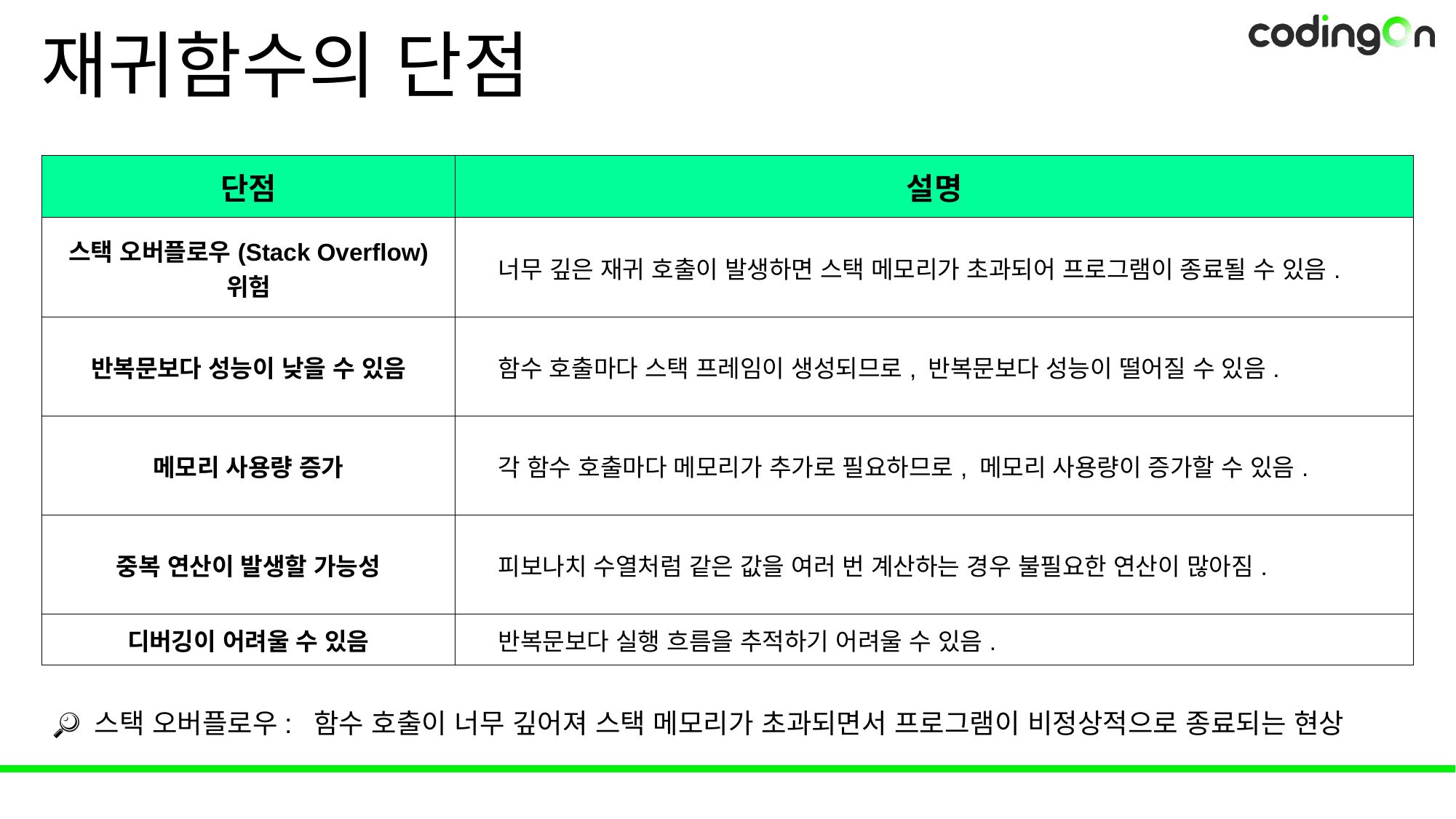

# 재귀함수의 단점
| 단점 | 설명 |
| --- | --- |
| 스택 오버플로우(Stack Overflow) 위험 | 너무 깊은 재귀 호출이 발생하면 스택 메모리가 초과되어 프로그램이 종료될 수 있음. |
| 반복문보다 성능이 낮을 수 있음 | 함수 호출마다 스택 프레임이 생성되므로, 반복문보다 성능이 떨어질 수 있음. |
| 메모리 사용량 증가 | 각 함수 호출마다 메모리가 추가로 필요하므로, 메모리 사용량이 증가할 수 있음. |
| 중복 연산이 발생할 가능성 | 피보나치 수열처럼 같은 값을 여러 번 계산하는 경우 불필요한 연산이 많아짐. |
| 디버깅이 어려울 수 있음 | 반복문보다 실행 흐름을 추적하기 어려울 수 있음. |
🔎 스택 오버플로우:  함수 호출이 너무 깊어져 스택 메모리가 초과되면서 프로그램이 비정상적으로 종료되는 현상